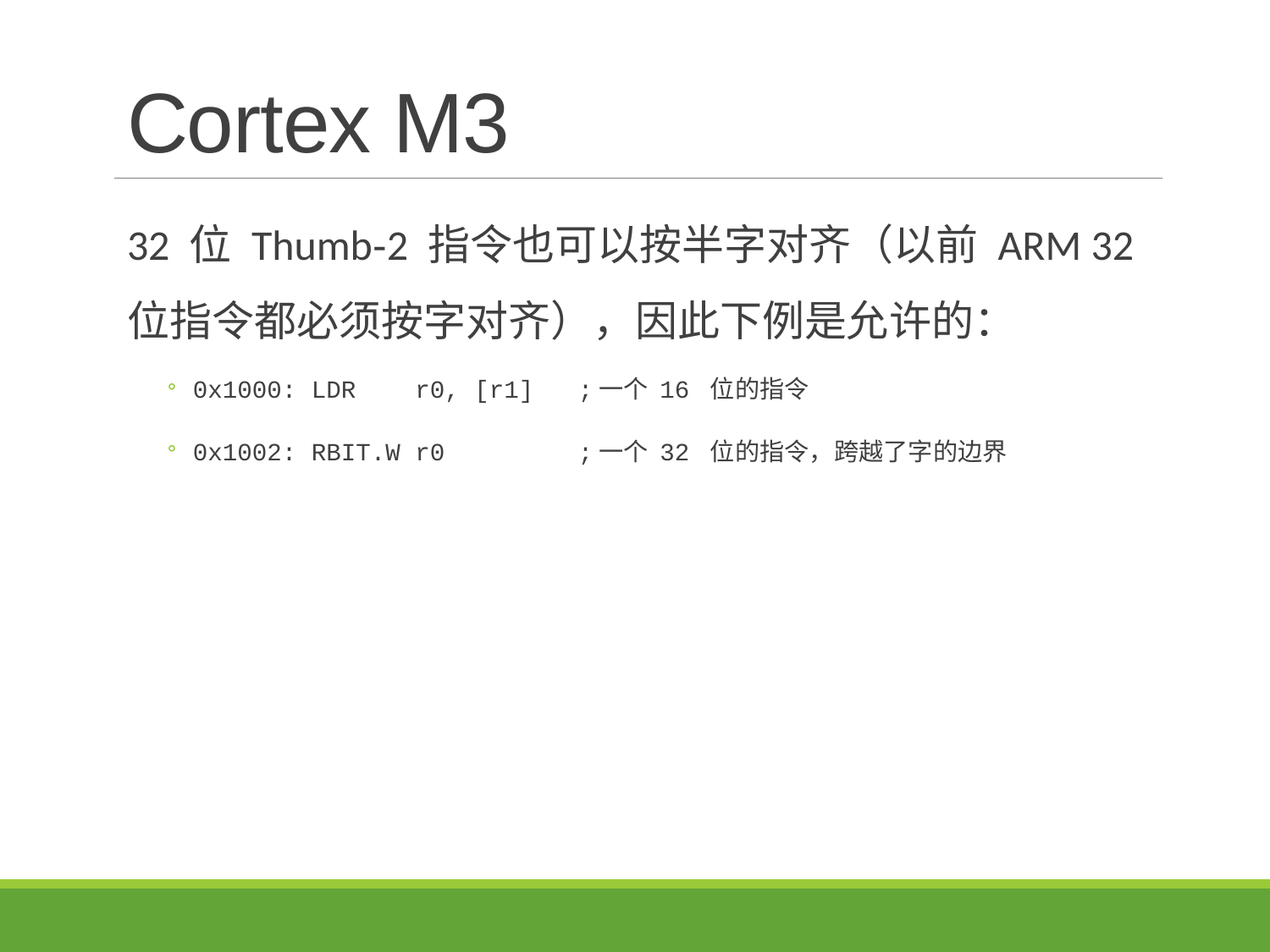

# Cortex M3
32 位 Thumb‐2 指令也可以按半字对齐（以前 ARM 32 位指令都必须按字对齐），因此下例是允许的：
0x1000: LDR    r0, [r1]   ;一个 16 位的指令
0x1002: RBIT.W r0         ;一个 32 位的指令，跨越了字的边界